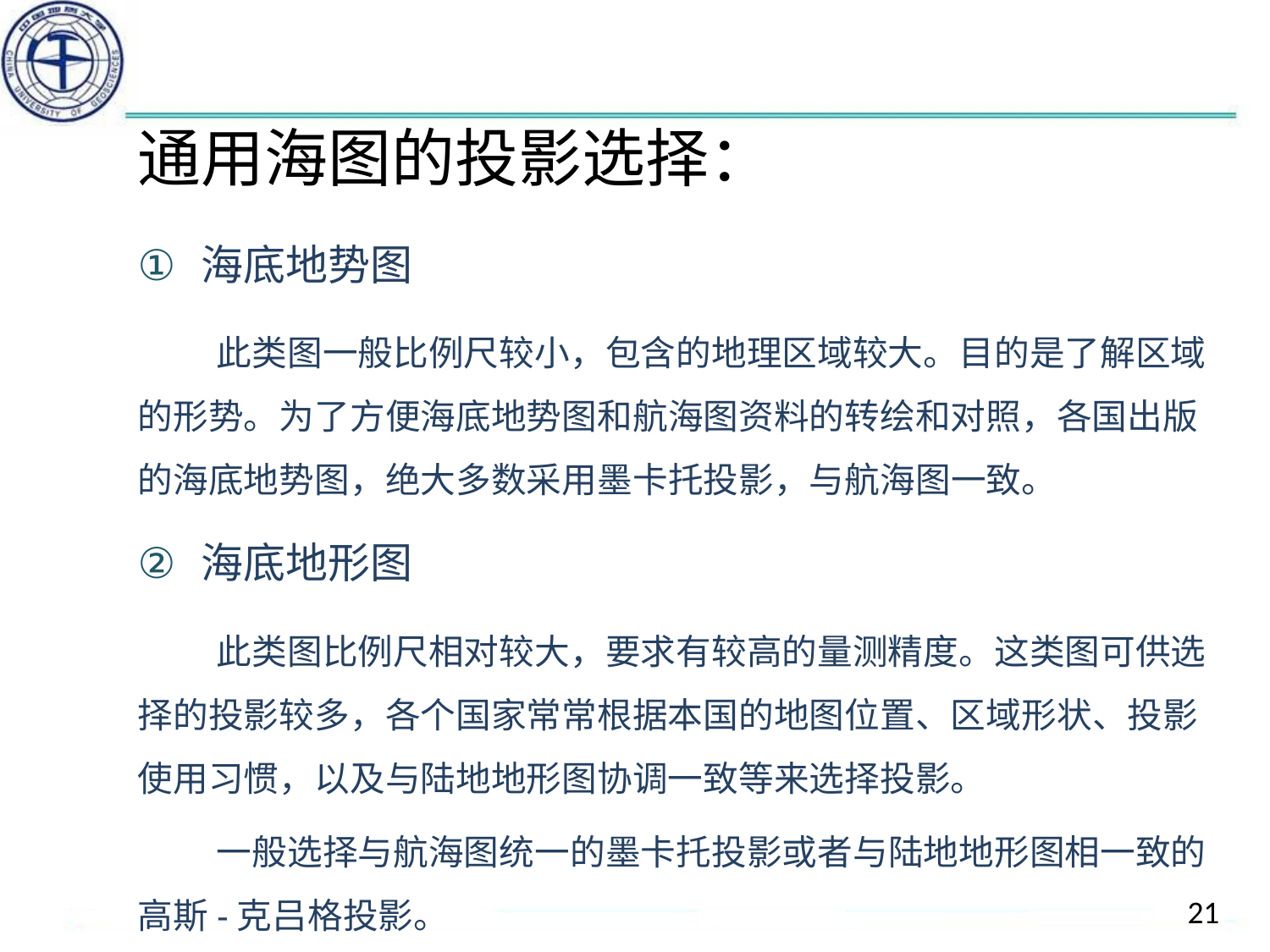

# 通用海图的投影选择：
海底地势图
         此类图一般比例尺较小，包含的地理区域较大。目的是了解区域的形势。为了方便海底地势图和航海图资料的转绘和对照，各国出版的海底地势图，绝大多数采用墨卡托投影，与航海图一致。
海底地形图
         此类图比例尺相对较大，要求有较高的量测精度。这类图可供选择的投影较多，各个国家常常根据本国的地图位置、区域形状、投影使用习惯，以及与陆地地形图协调一致等来选择投影。
         一般选择与航海图统一的墨卡托投影或者与陆地地形图相一致的高斯-克吕格投影。
21